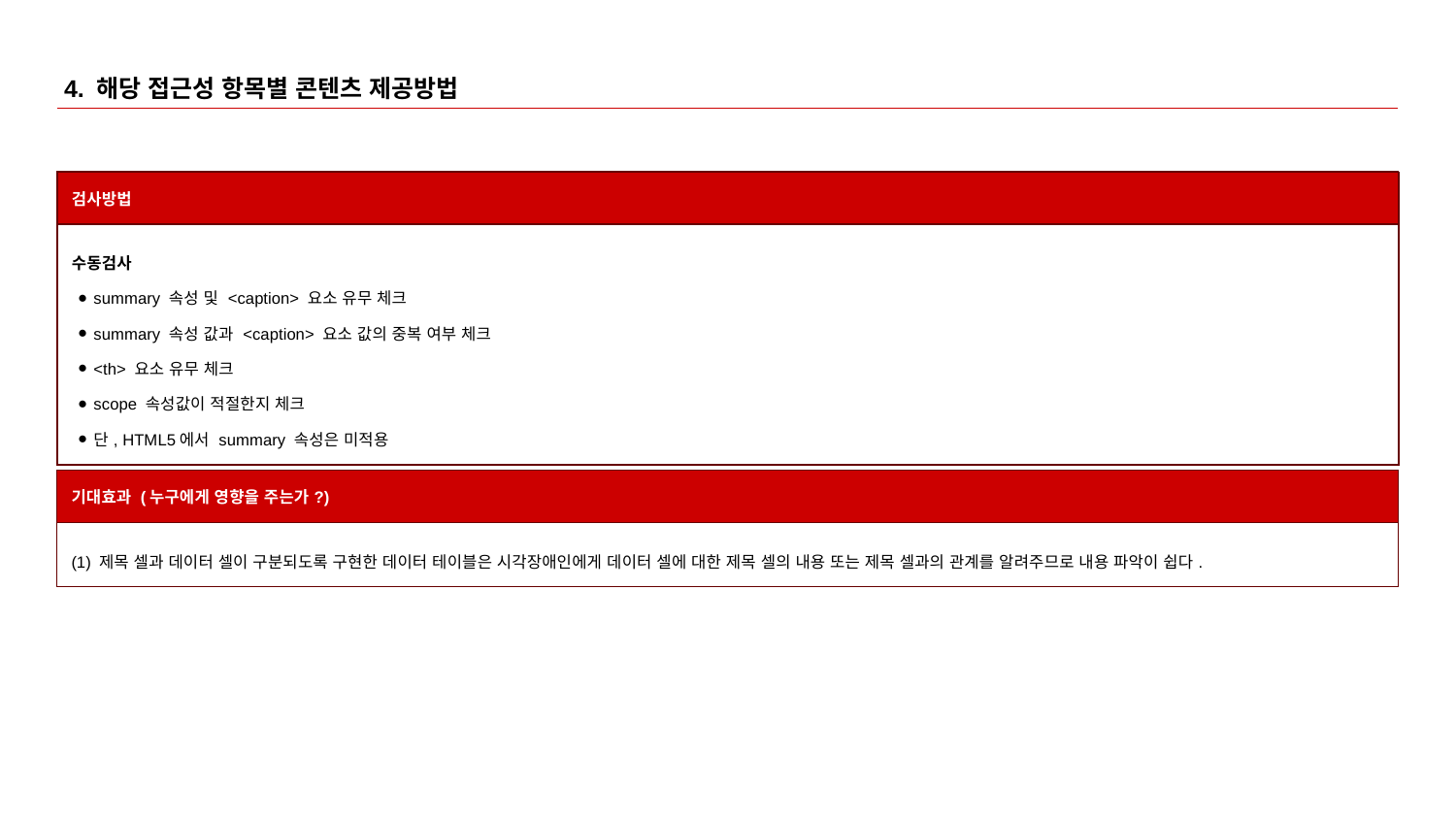

# 4. 해당 접근성 항목별 콘텐츠 제공방법
| 검사방법 |
| --- |
| 수동검사 summary 속성 및 <caption> 요소 유무 체크 summary 속성 값과 <caption> 요소 값의 중복 여부 체크 <th> 요소 유무 체크 scope 속성값이 적절한지 체크 단, HTML5에서 summary 속성은 미적용 |
| 기대효과 (누구에게 영향을 주는가?) |
| --- |
| (1) 제목 셀과 데이터 셀이 구분되도록 구현한 데이터 테이블은 시각장애인에게 데이터 셀에 대한 제목 셀의 내용 또는 제목 셀과의 관계를 알려주므로 내용 파악이 쉽다. |